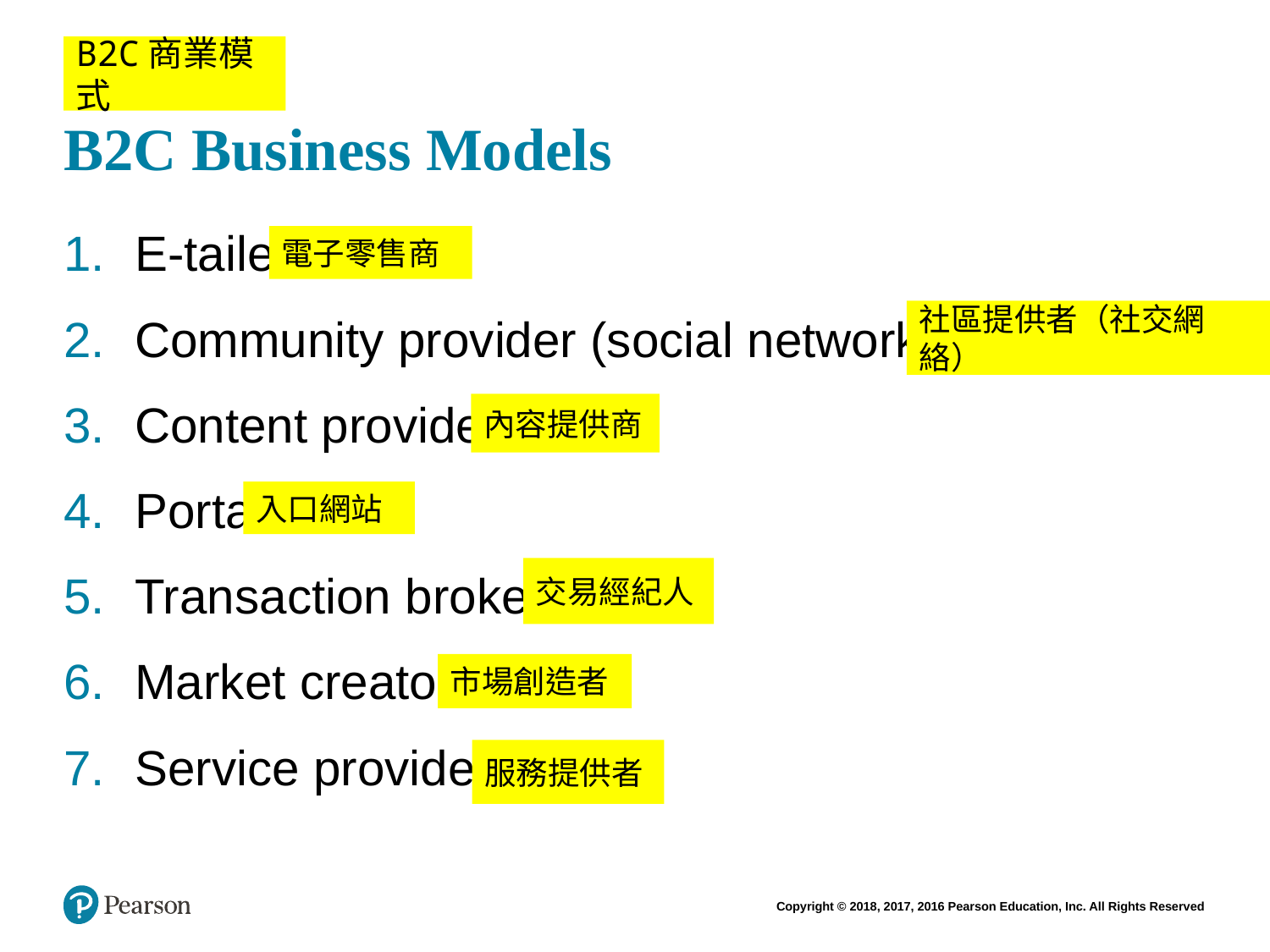

# B2C Business Models
B2C商業模式
E-tailer
Community provider (social network)
Content provider
Portal
Transaction broker
Market creator
Service provider
電子零售商
社區提供者（社交網絡）
內容提供商
入口網站
交易經紀人
市場創造者
服務提供者